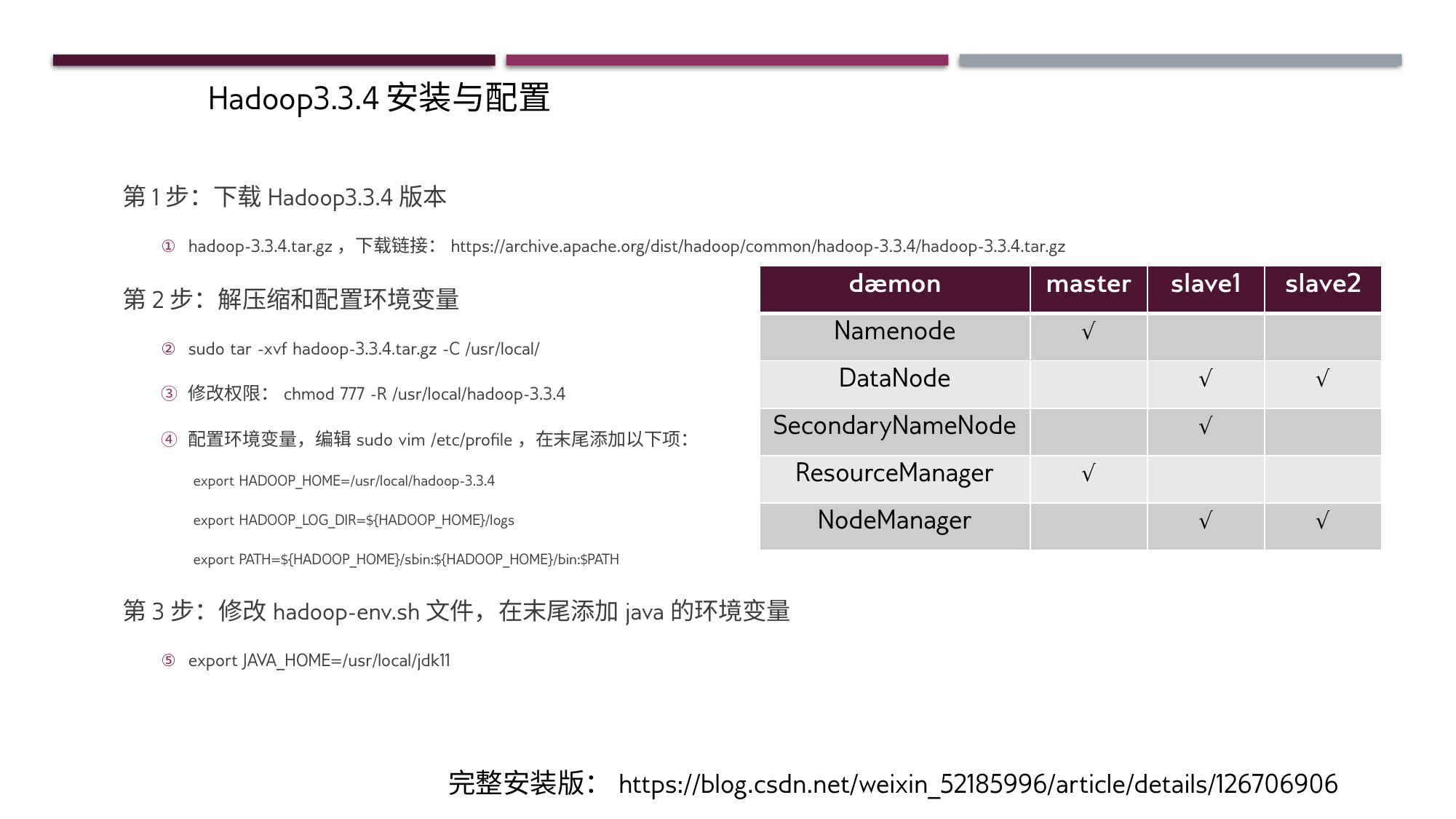

Hadoop3.3.4安装与配置
第1步：下载Hadoop3.3.4版本
hadoop-3.3.4.tar.gz，下载链接：https://archive.apache.org/dist/hadoop/common/hadoop-3.3.4/hadoop-3.3.4.tar.gz
第2步：解压缩和配置环境变量
sudo tar -xvf hadoop-3.3.4.tar.gz -C /usr/local/
修改权限：chmod 777 -R /usr/local/hadoop-3.3.4
配置环境变量，编辑sudo vim /etc/profile，在末尾添加以下项：
export HADOOP_HOME=/usr/local/hadoop-3.3.4
export HADOOP_LOG_DIR=${HADOOP_HOME}/logs
export PATH=${HADOOP_HOME}/sbin:${HADOOP_HOME}/bin:$PATH
第3步：修改hadoop-env.sh文件，在末尾添加java的环境变量
export JAVA_HOME=/usr/local/jdk11

| daemon | master | slave1 | slave2 |
| --- | --- | --- | --- |
| Namenode | √ |  |  |
| DataNode |  | √ | √ |
| SecondaryNameNode |  | √ |  |
| ResourceManager | √ |  |  |
| NodeManager |  | √ | √ |
完整安装版：https://blog.csdn.net/weixin_52185996/article/details/126706906